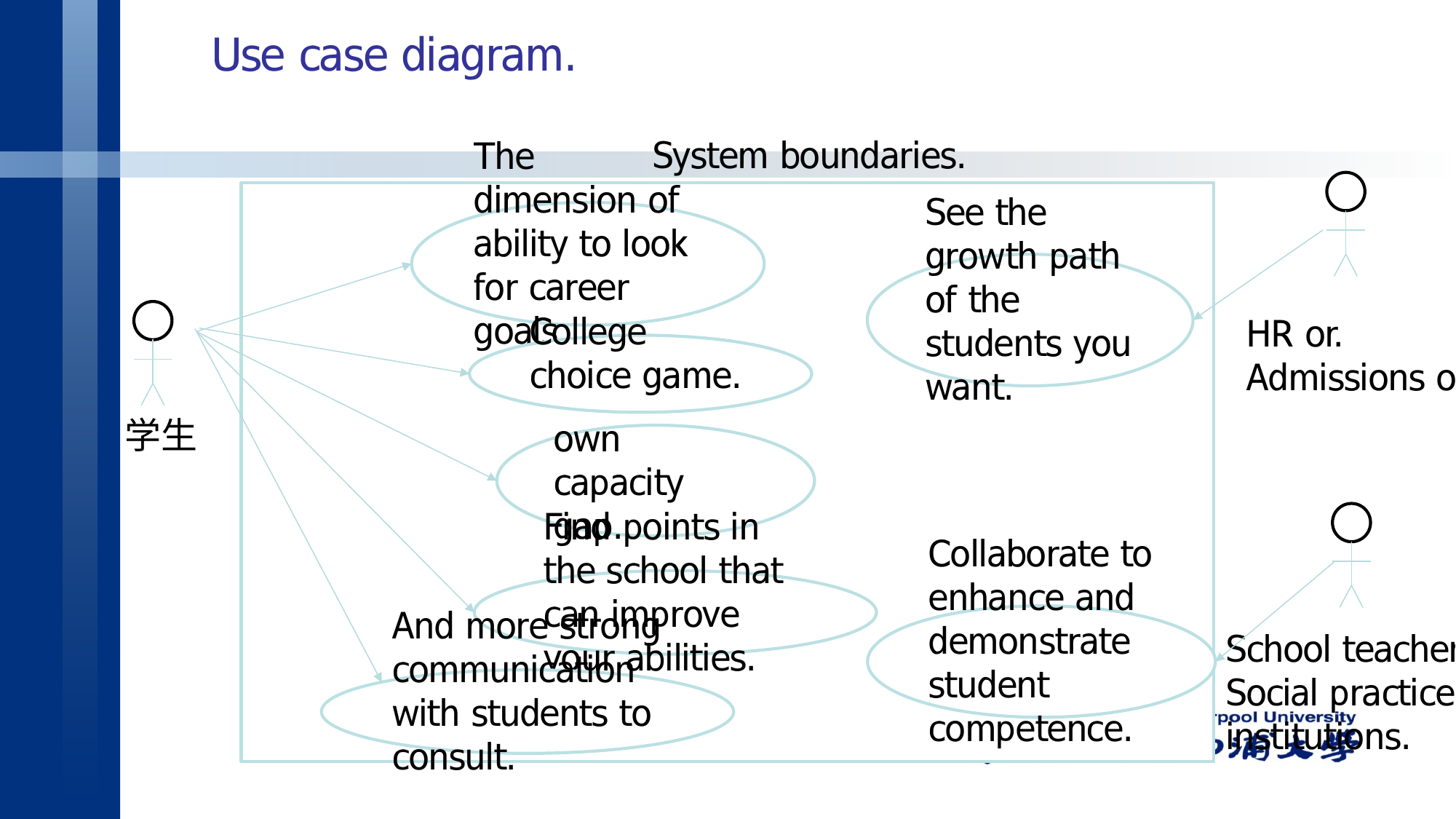

# Use case diagram.

System boundaries.

The dimension of ability to look for career goals.

See the growth path of the students you want.

HR or.
Admissions officer.

College choice game.

学生
see their own capacity gap.

Find points in the school that can improve your abilities.

Collaborate to enhance and demonstrate student competence.

School teacher or.
Social practice institutions.

And more strong communication with students to consult.